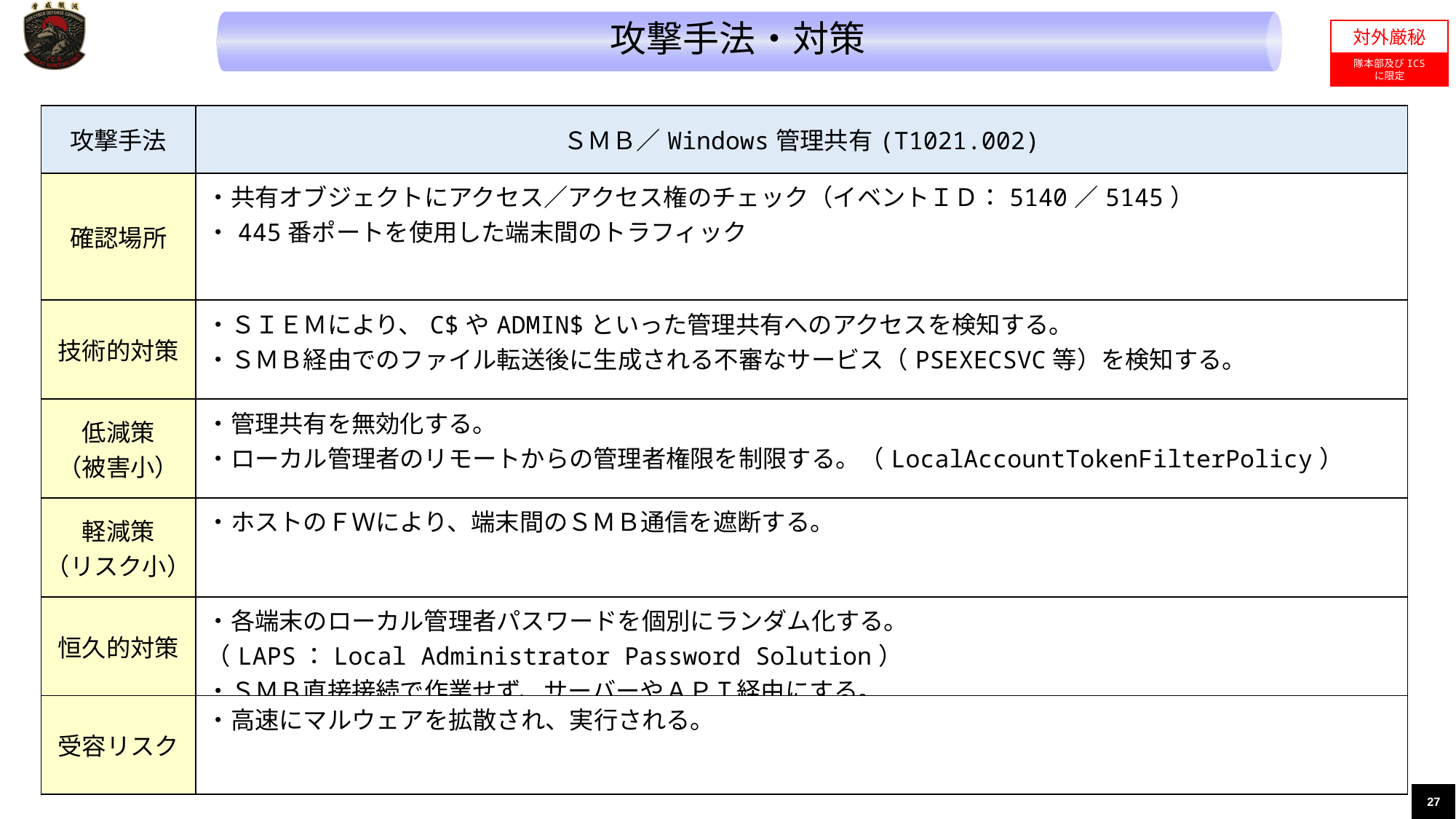

攻撃手法・対策
対外厳秘
隊本部及びICS
に限定
| 攻撃手法 | ＳＭＢ／Windows管理共有(T1021.002) |
| --- | --- |
| 確認場所 | ・共有オブジェクトにアクセス／アクセス権のチェック（イベントＩＤ：5140／5145） ・445番ポートを使用した端末間のトラフィック |
| 技術的対策 | ・ＳＩＥＭにより、C$やADMIN$といった管理共有へのアクセスを検知する。 ・ＳＭＢ経由でのファイル転送後に生成される不審なサービス（PSEXECSVC等）を検知する。 |
| 低減策 （被害小） | ・管理共有を無効化する。 ・ローカル管理者のリモートからの管理者権限を制限する。（LocalAccountTokenFilterPolicy） |
| 軽減策 （リスク小） | ・ホストのＦＷにより、端末間のＳＭＢ通信を遮断する。 |
| 恒久的対策 | ・各端末のローカル管理者パスワードを個別にランダム化する。 （LAPS：Local Administrator Password Solution） ・ＳＭＢ直接接続で作業せず、サーバーやＡＰＩ経由にする。 |
| 受容リスク | ・高速にマルウェアを拡散され、実行される。 |